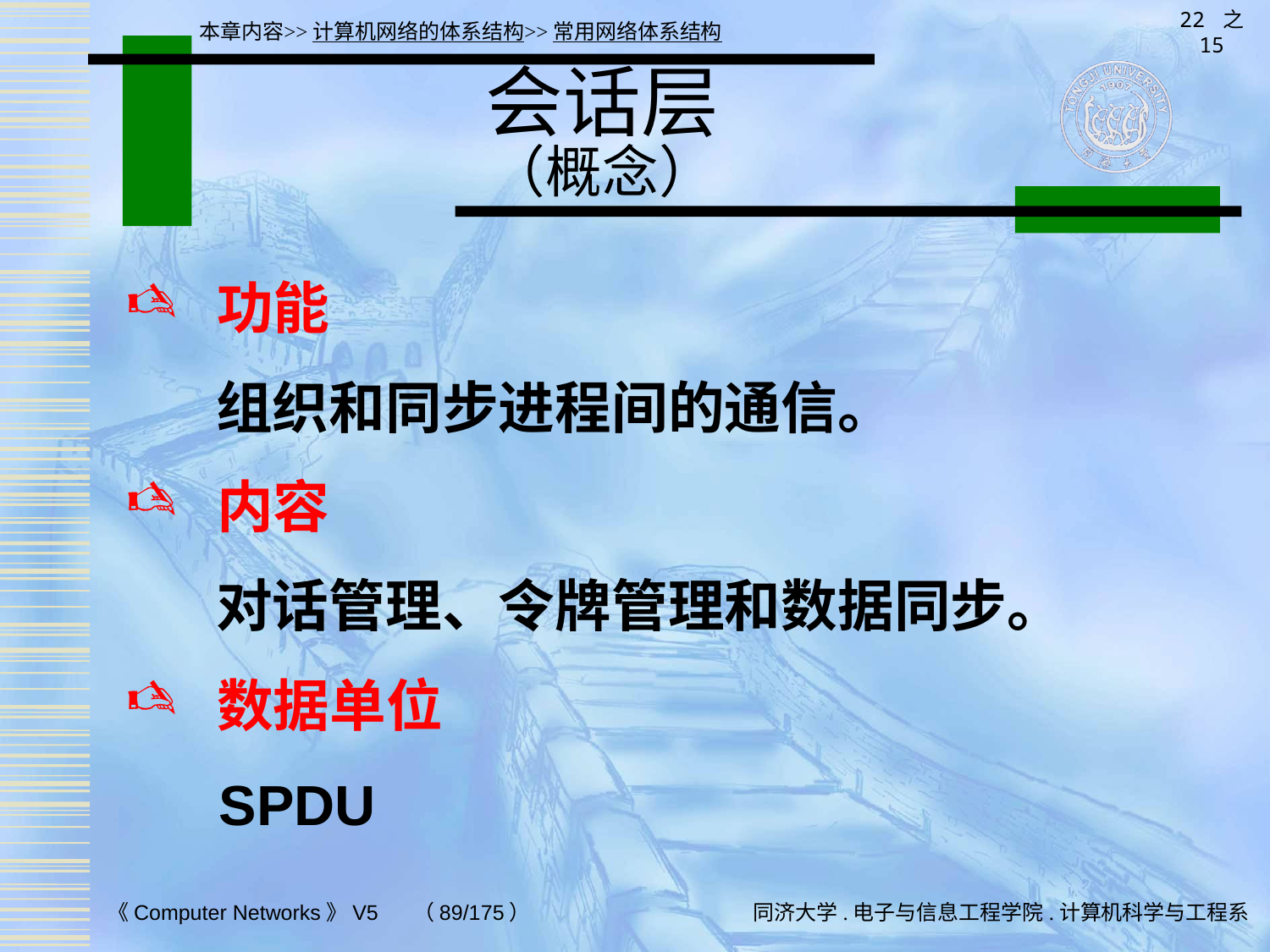

22 之 15
本章内容>>计算机网络的体系结构>>常用网络体系结构
# 会话层 （概念）
  功能
      组织和同步进程间的通信。
  内容
      对话管理、令牌管理和数据同步。
  数据单位
      SPDU